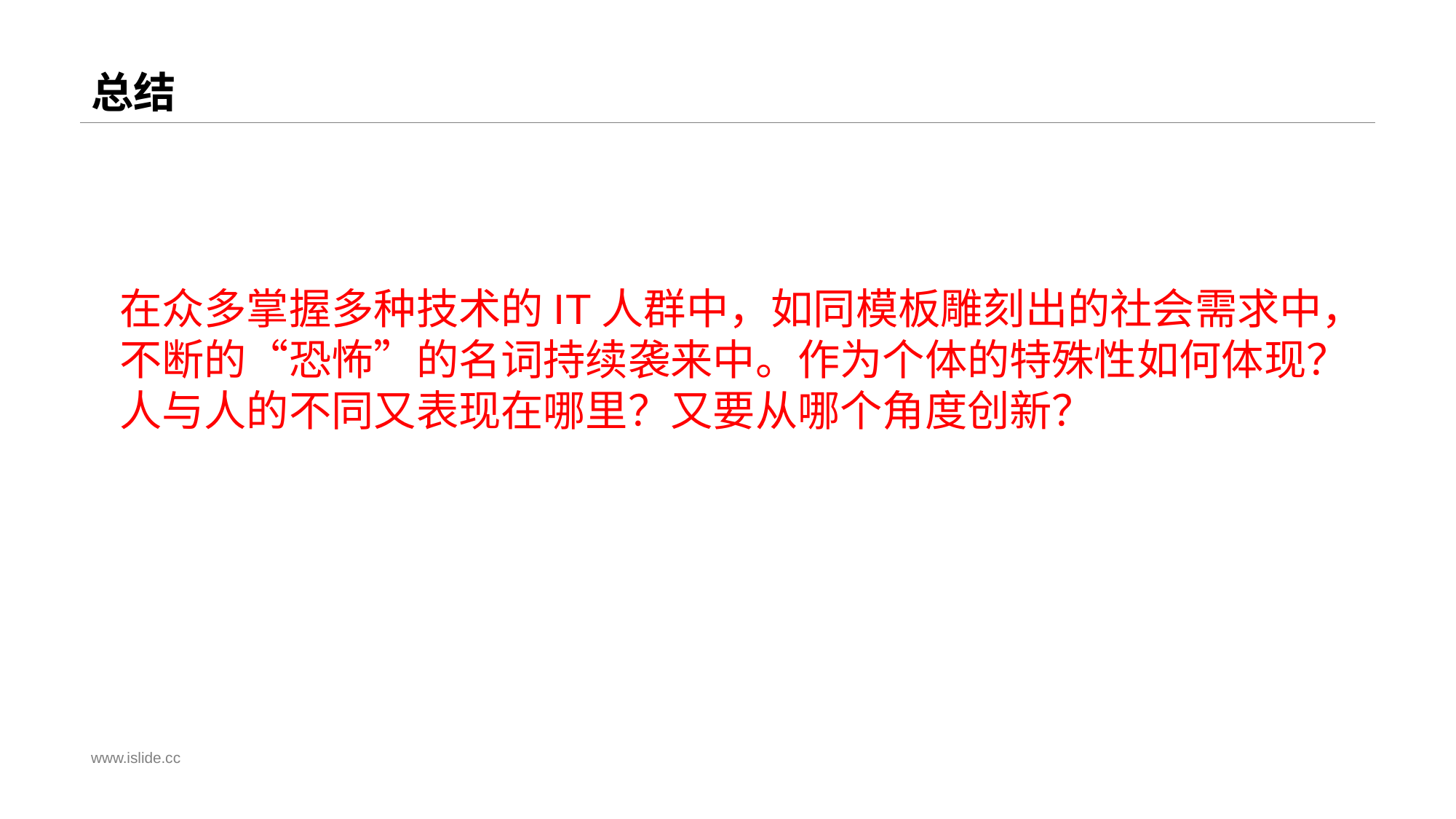

# 总结
在众多掌握多种技术的IT人群中，如同模板雕刻出的社会需求中，
不断的“恐怖”的名词持续袭来中。作为个体的特殊性如何体现？
人与人的不同又表现在哪里？又要从哪个角度创新？
www.islide.cc
20